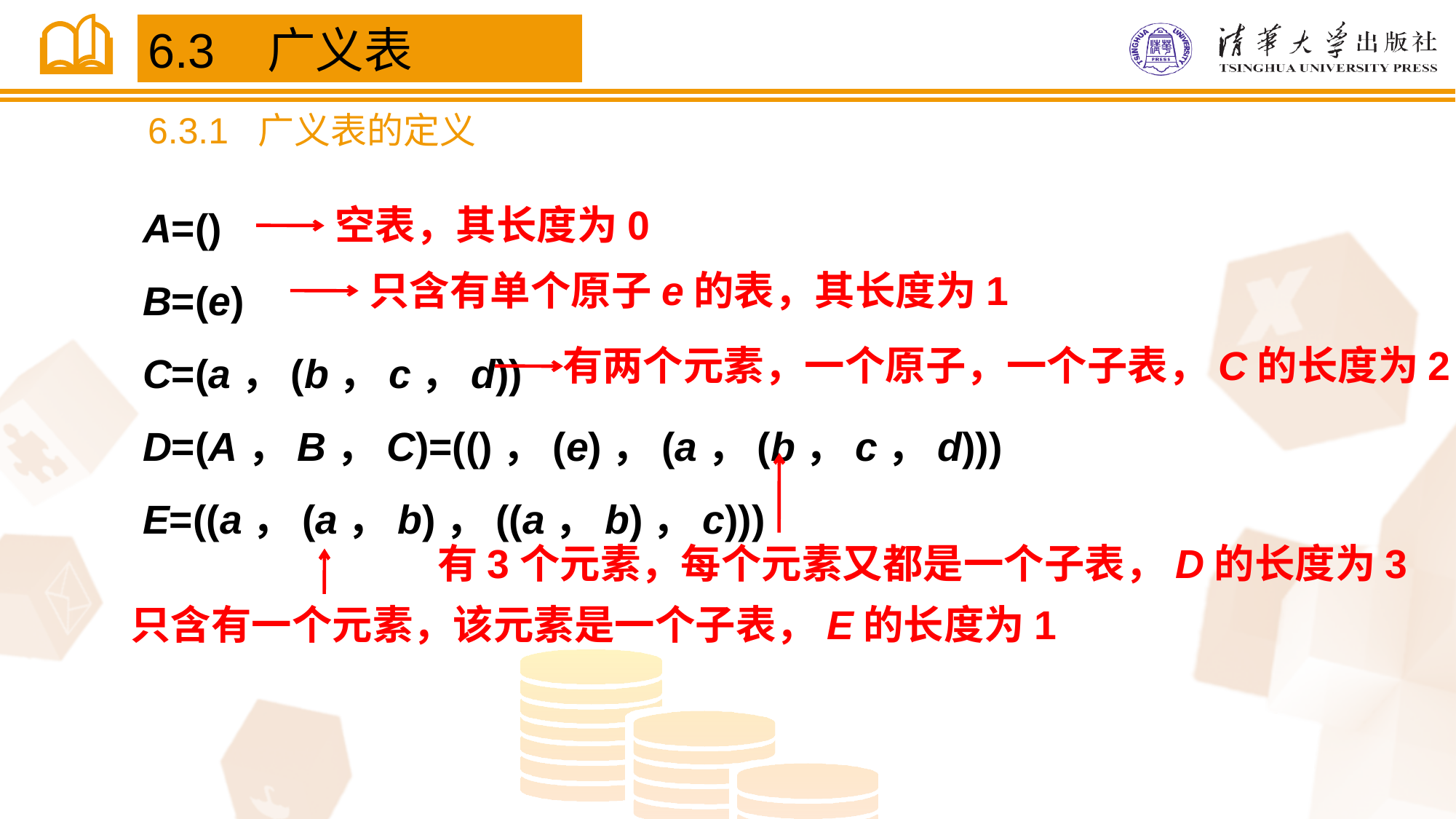

6.3   广义表
6.3.1  广义表的定义
A=()
B=(e)
C=(a，(b，c，d))
D=(A，B，C)=(()，(e)，(a，(b，c，d)))
E=((a，(a，b)，((a，b)，c)))
空表，其长度为0
只含有单个原子e的表，其长度为1
有两个元素，一个原子，一个子表，C的长度为2
有3个元素，每个元素又都是一个子表，D的长度为3
只含有一个元素，该元素是一个子表，E的长度为1